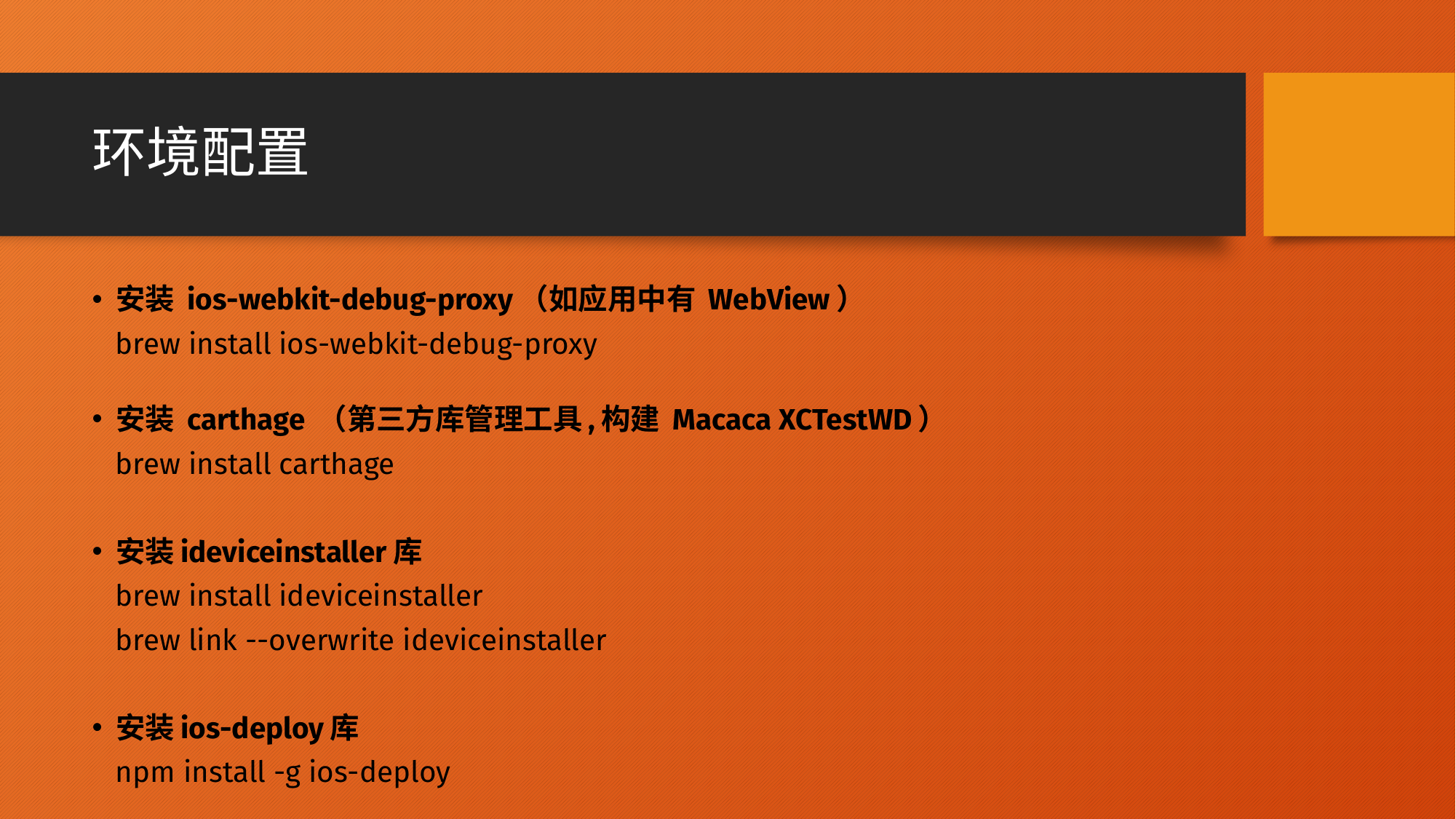

# 环境配置
安装 ios-webkit-debug-proxy（如应用中有 WebView）
   brew install ios-webkit-debug-proxy
安装 carthage （第三方库管理工具,构建 Macaca XCTestWD）
   brew install carthage

安装ideviceinstaller库
   brew install ideviceinstaller
   brew link --overwrite ideviceinstaller

安装ios-deploy库
   npm install -g ios-deploy